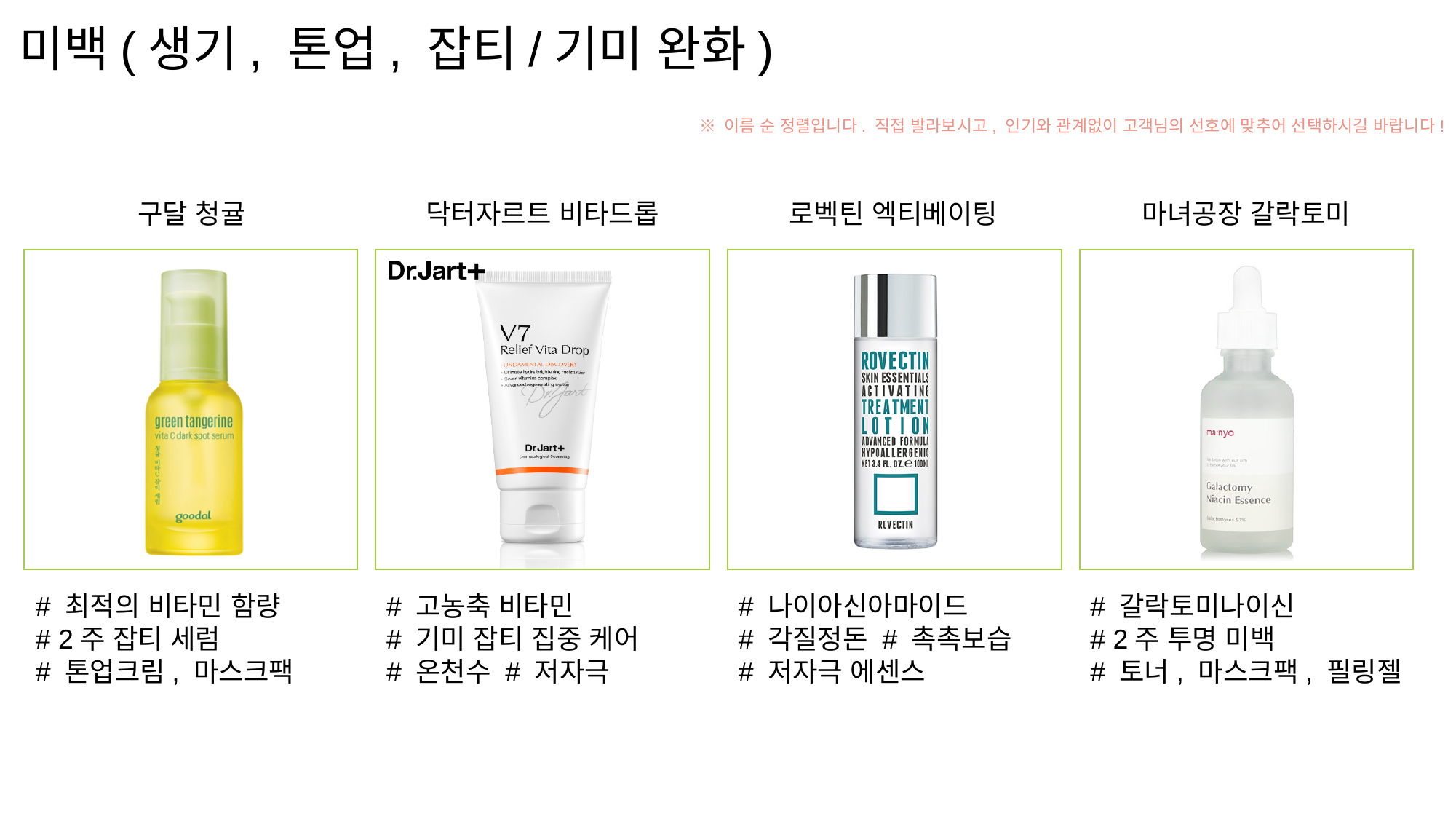

미백(생기, 톤업, 잡티/기미 완화)
※ 이름 순 정렬입니다. 직접 발라보시고, 인기와 관계없이 고객님의 선호에 맞추어 선택하시길 바랍니다!
구달 청귤
닥터자르트 비타드롭
로벡틴 엑티베이팅
마녀공장 갈락토미

# 최적의 비타민 함량
# 2주 잡티 세럼
# 톤업크림, 마스크팩
# 고농축 비타민
# 기미 잡티 집중 케어
# 온천수 # 저자극
# 나이아신아마이드
# 각질정돈 # 촉촉보습
# 저자극 에센스
# 갈락토미나이신
# 2주 투명 미백
# 토너, 마스크팩, 필링젤